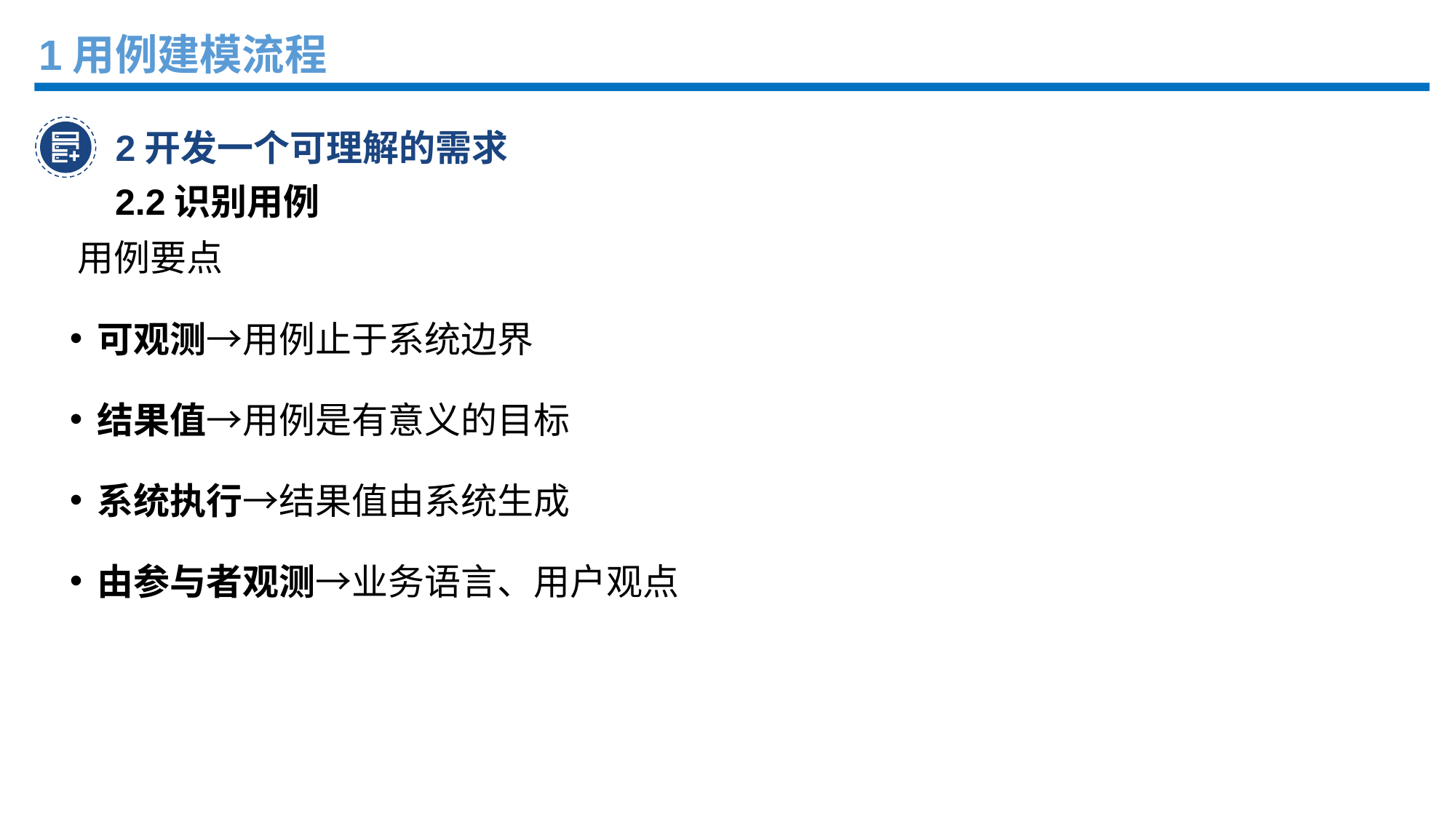

1用例建模流程

2开发一个可理解的需求

2.2识别用例
用例要点
可观测→用例止于系统边界
结果值→用例是有意义的目标
系统执行→结果值由系统生成
由参与者观测→业务语言、用户观点